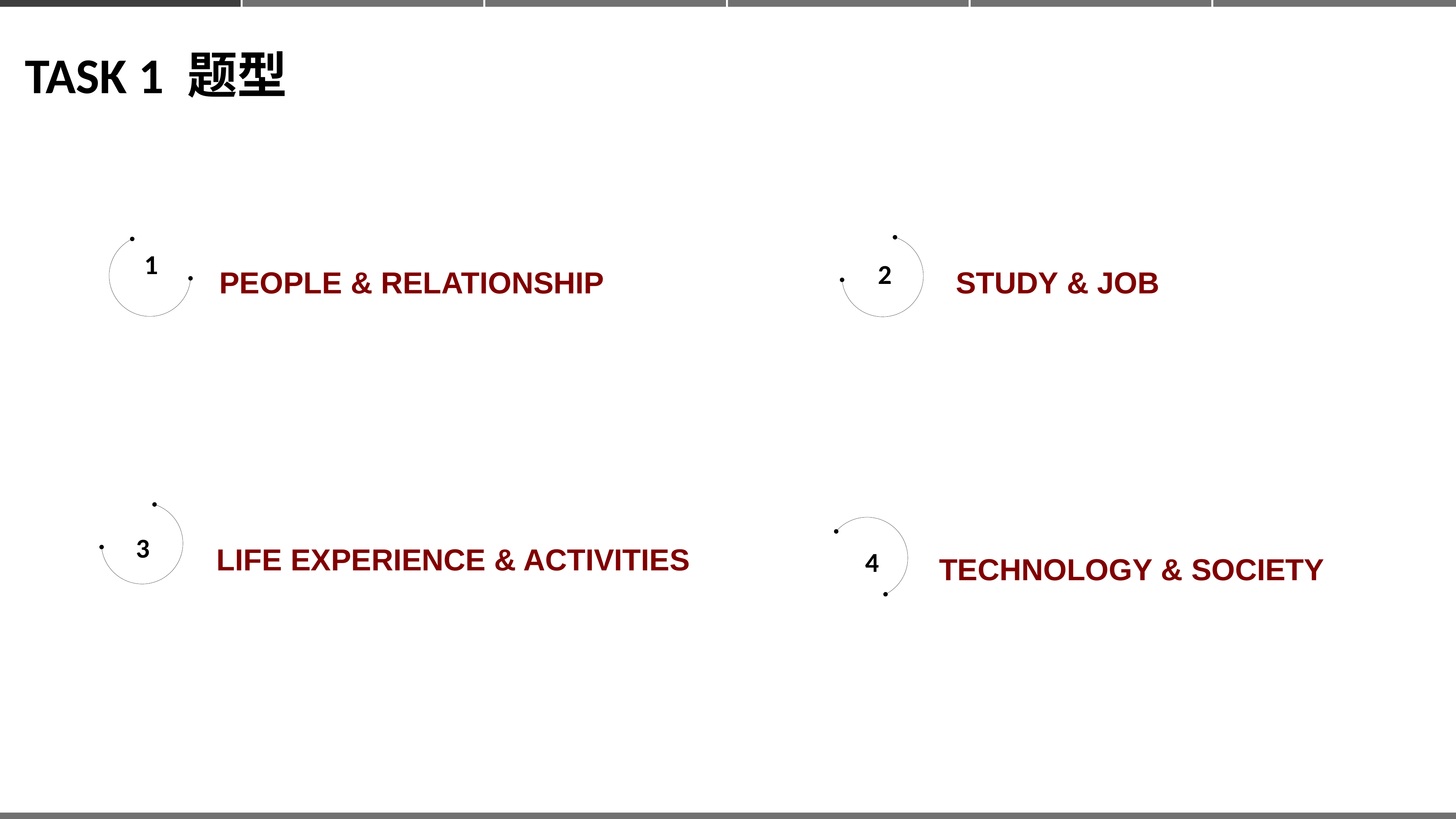

TASK 1 题型

PEOPLE & RELATIONSHIP

STUDY & JOB
1
2

LIFE EXPERIENCE & ACTIVITIES

TECHNOLOGY & SOCIETY
3
4